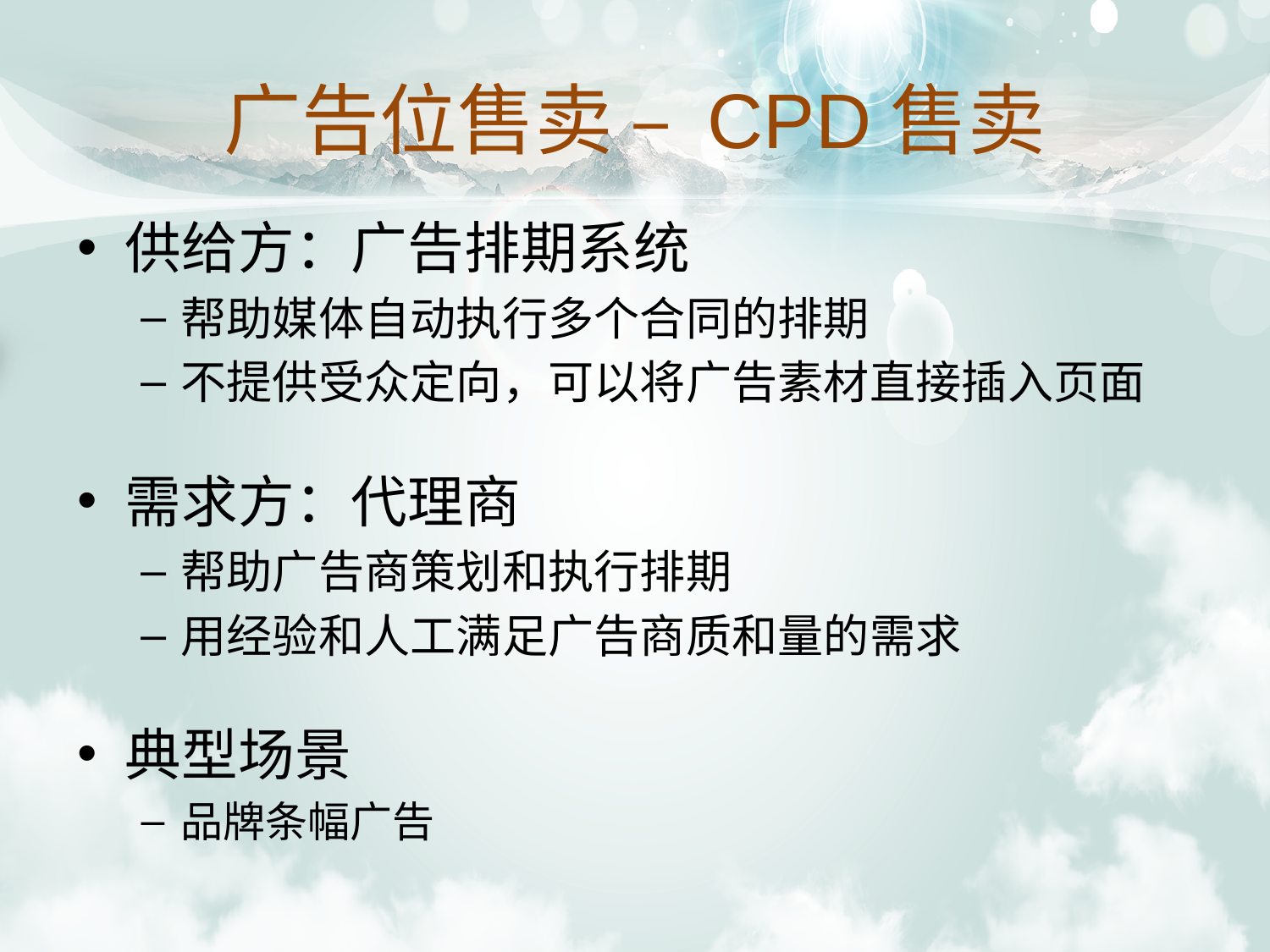

# 广告位售卖 – CPD售卖
供给方：广告排期系统
帮助媒体自动执行多个合同的排期
不提供受众定向，可以将广告素材直接插入页面

需求方：代理商
帮助广告商策划和执行排期
用经验和人工满足广告商质和量的需求

典型场景
品牌条幅广告